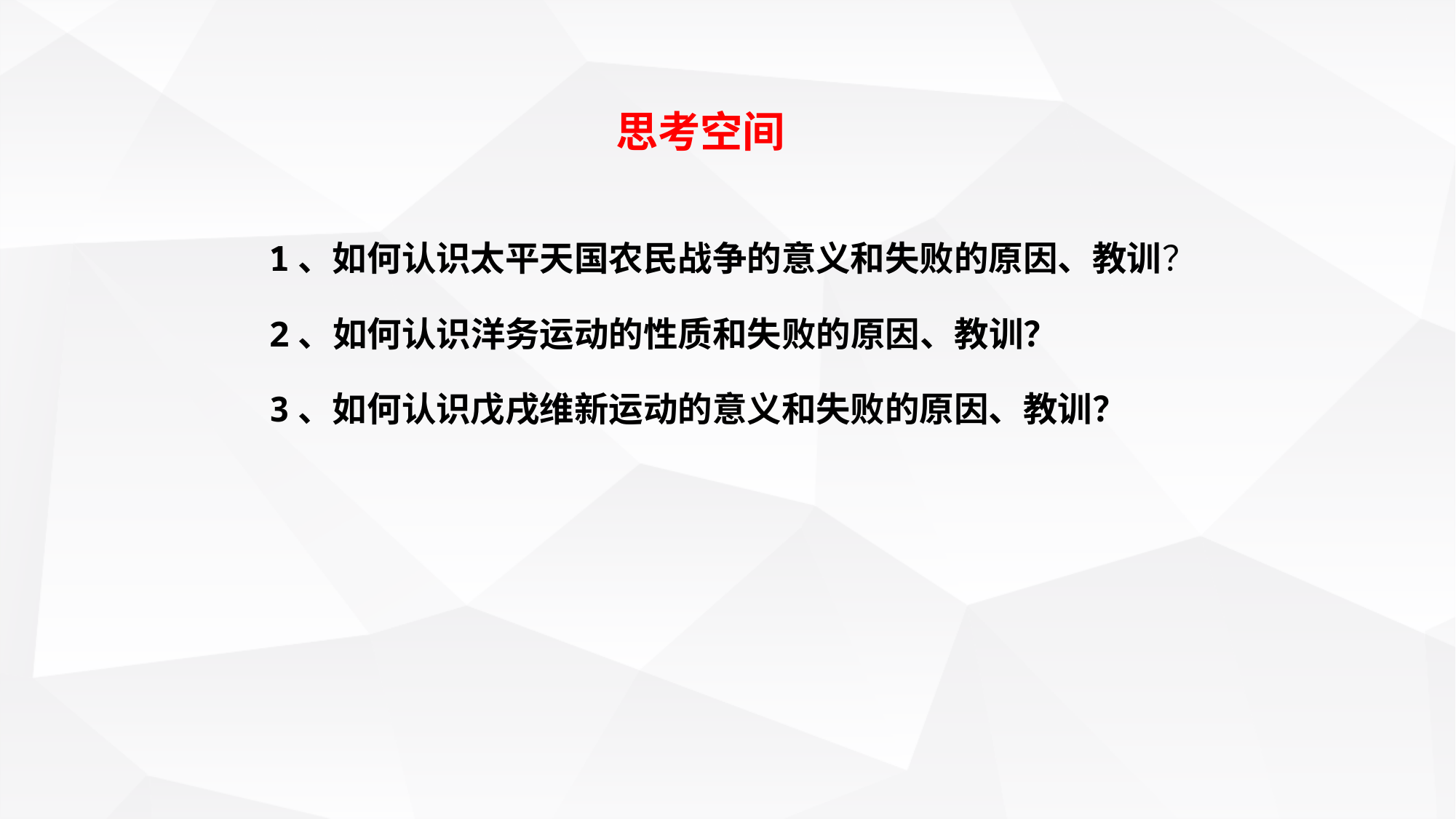

思考空间
1、如何认识太平天国农民战争的意义和失败的原因、教训？
2、如何认识洋务运动的性质和失败的原因、教训？
3、如何认识戊戌维新运动的意义和失败的原因、教训？